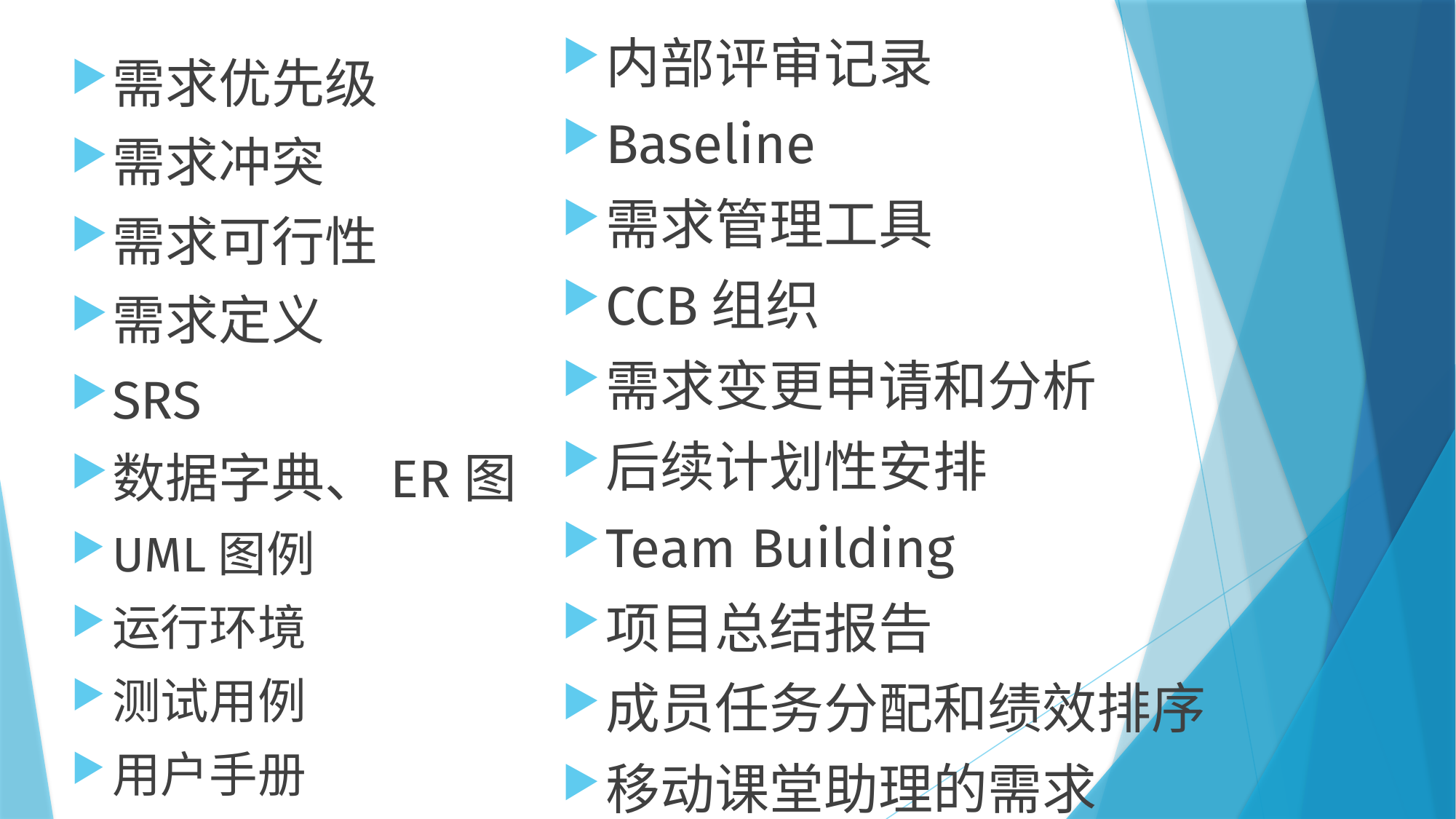

内部评审记录
Baseline
需求管理工具
CCB组织
需求变更申请和分析
后续计划性安排
Team Building
项目总结报告
成员任务分配和绩效排序
移动课堂助理的需求

需求优先级
需求冲突
需求可行性
需求定义
SRS
数据字典、ER图
UML图例
运行环境
测试用例
用户手册